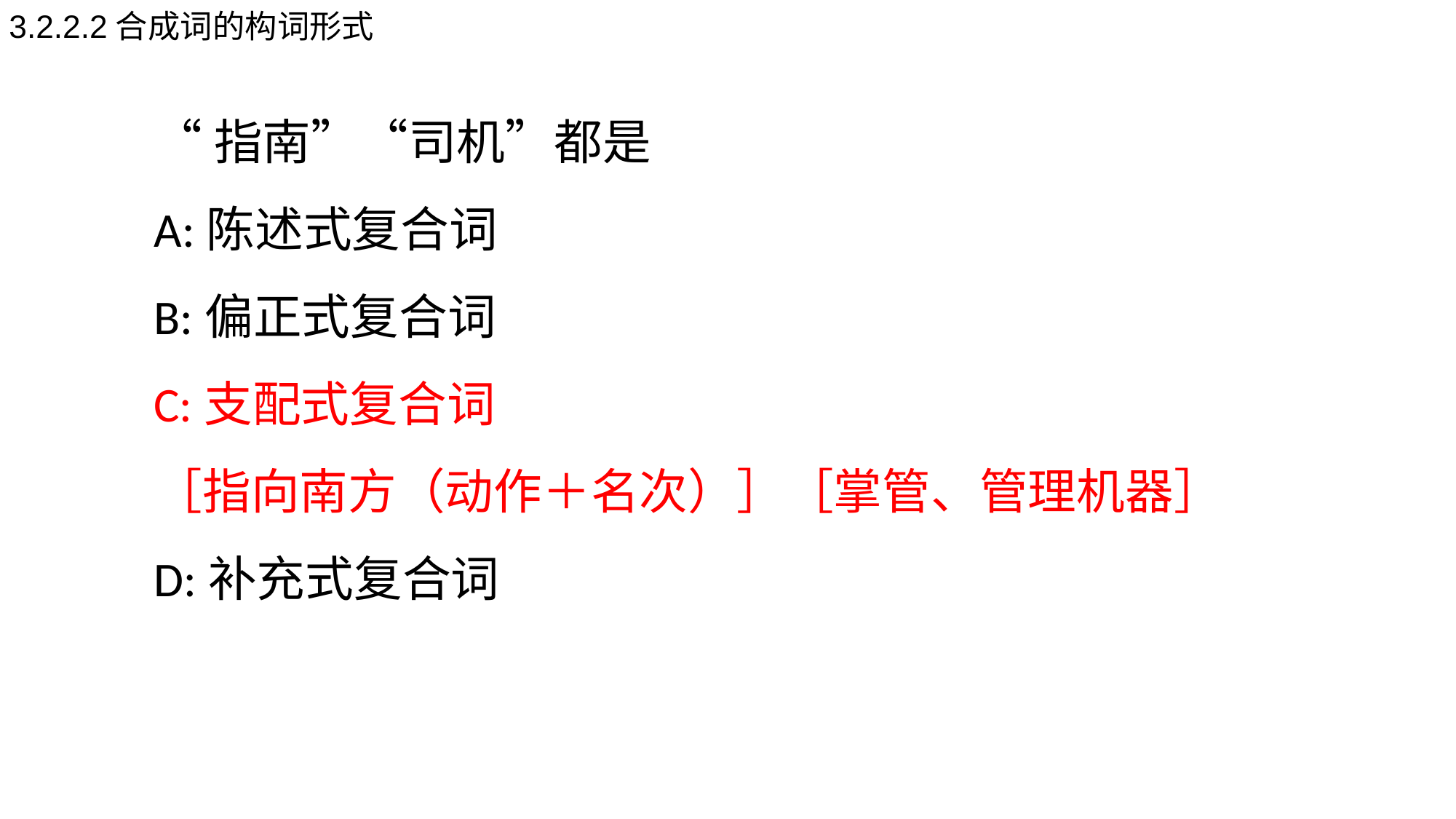

3.2.2.2合成词的构词形式
“指南”“司机”都是
A:陈述式复合词
B:偏正式复合词
C:支配式复合词
［指向南方（动作＋名次）］［掌管、管理机器］
D:补充式复合词